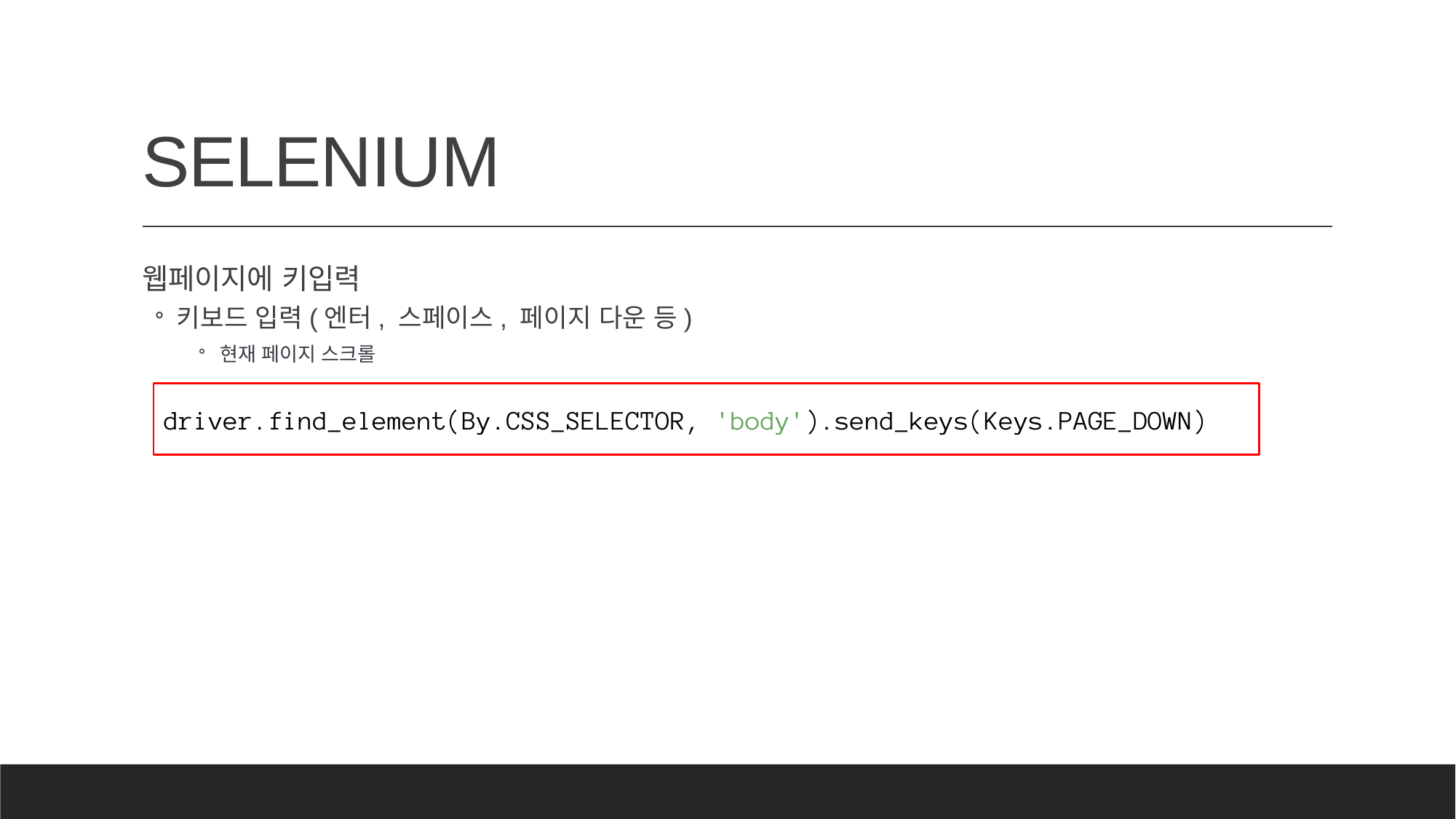

# SELENIUM
웹페이지에 키입력
키보드 입력(엔터, 스페이스, 페이지 다운 등)
현재 페이지 스크롤
driver.find_element(By.CSS_SELECTOR, 'body').send_keys(Keys.PAGE_DOWN)